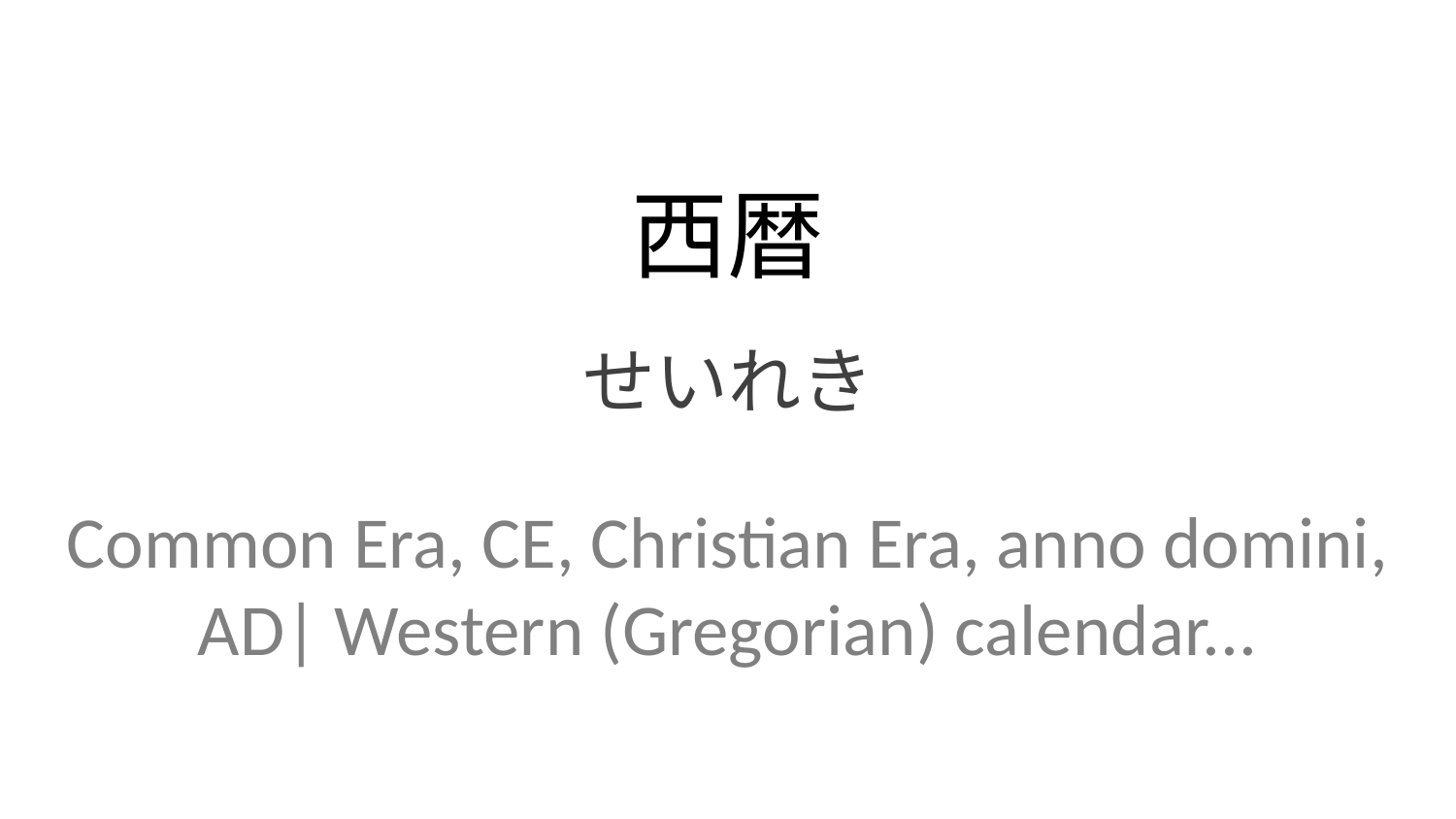

西暦

せいれき
Common Era, CE, Christian Era, anno domini, AD| Western (Gregorian) calendar...